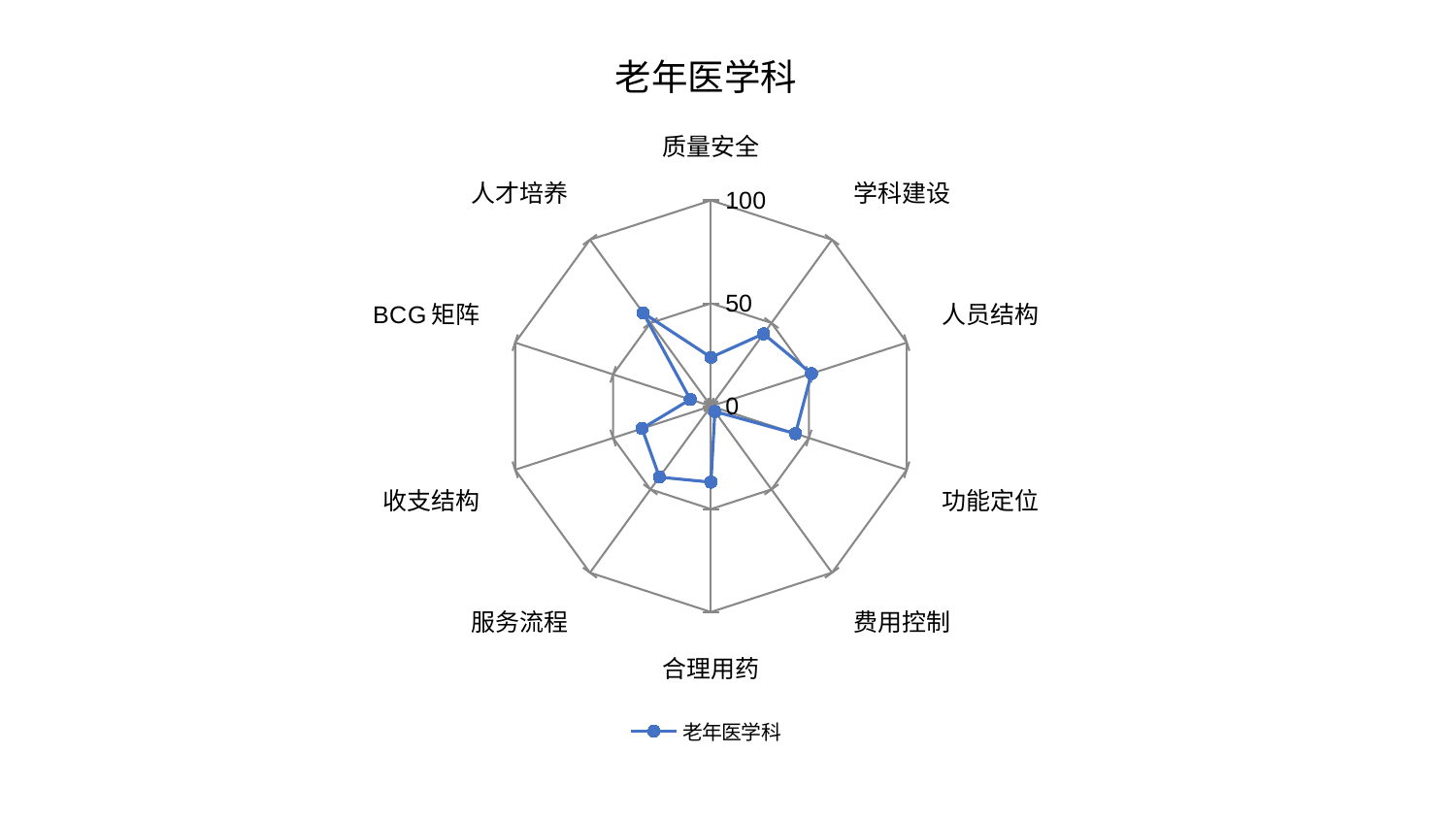

### Chart: 老年医学科

| Category | 老年医学科 |
|---|---|
| 质量安全 | 23.74605678766129 |
| 学科建设 | 43.479110370359514 |
| 人员结构 | 51.342468586877985 |
| 功能定位 | 43.176343884807515 |
| 费用控制 | 3.2336480153179274 |
| 合理用药 | 36.919891586632026 |
| 服务流程 | 42.60299110175945 |
| 收支结构 | 35.213552071631995 |
| BCG矩阵 | 10.566684329948751 |
| 人才培养 | 56.0192478742213 |
125